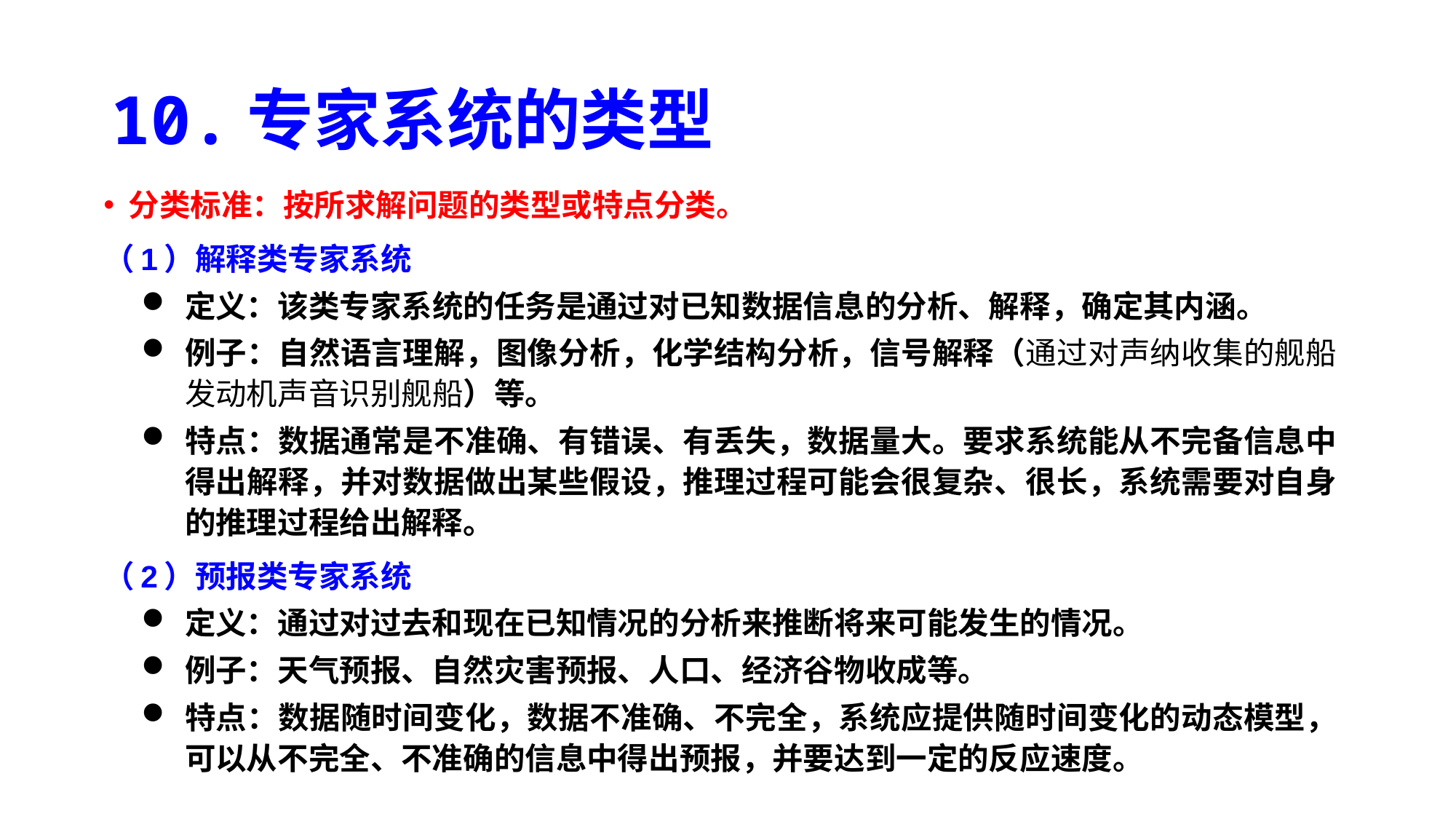

# 10.专家系统的类型

分类标准：按所求解问题的类型或特点分类。
（1）解释类专家系统
定义：该类专家系统的任务是通过对已知数据信息的分析、解释，确定其内涵。
例子：自然语言理解，图像分析，化学结构分析，信号解释（通过对声纳收集的舰船发动机声音识别舰船）等。
特点：数据通常是不准确、有错误、有丢失，数据量大。要求系统能从不完备信息中得出解释，并对数据做出某些假设，推理过程可能会很复杂、很长，系统需要对自身的推理过程给出解释。
（2）预报类专家系统
定义：通过对过去和现在已知情况的分析来推断将来可能发生的情况。
例子：天气预报、自然灾害预报、人口、经济谷物收成等。
特点：数据随时间变化，数据不准确、不完全，系统应提供随时间变化的动态模型，可以从不完全、不准确的信息中得出预报，并要达到一定的反应速度。